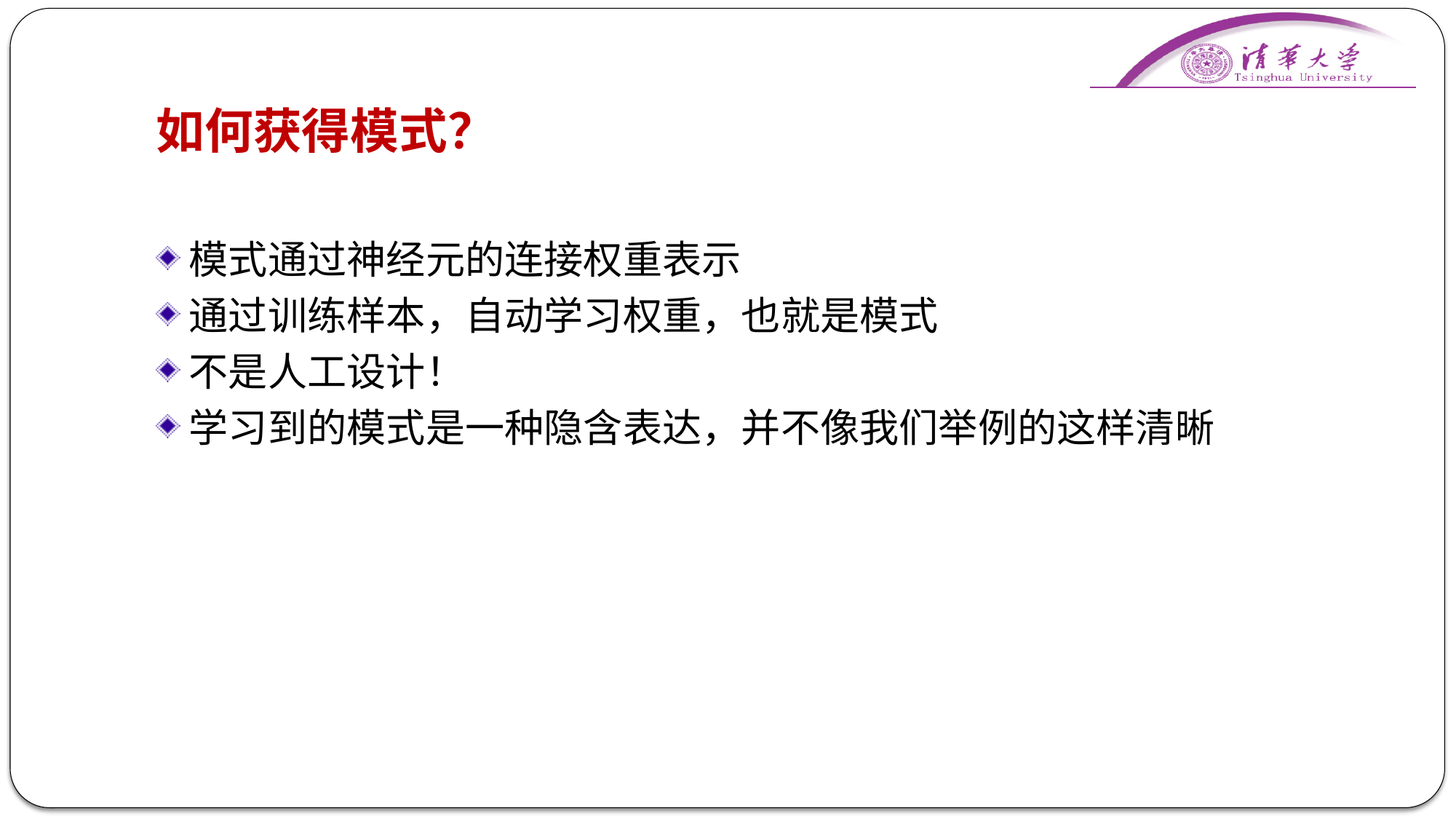

# 如何获得模式？

模式通过神经元的连接权重表示
通过训练样本，自动学习权重，也就是模式
不是人工设计！
学习到的模式是一种隐含表达，并不像我们举例的这样清晰